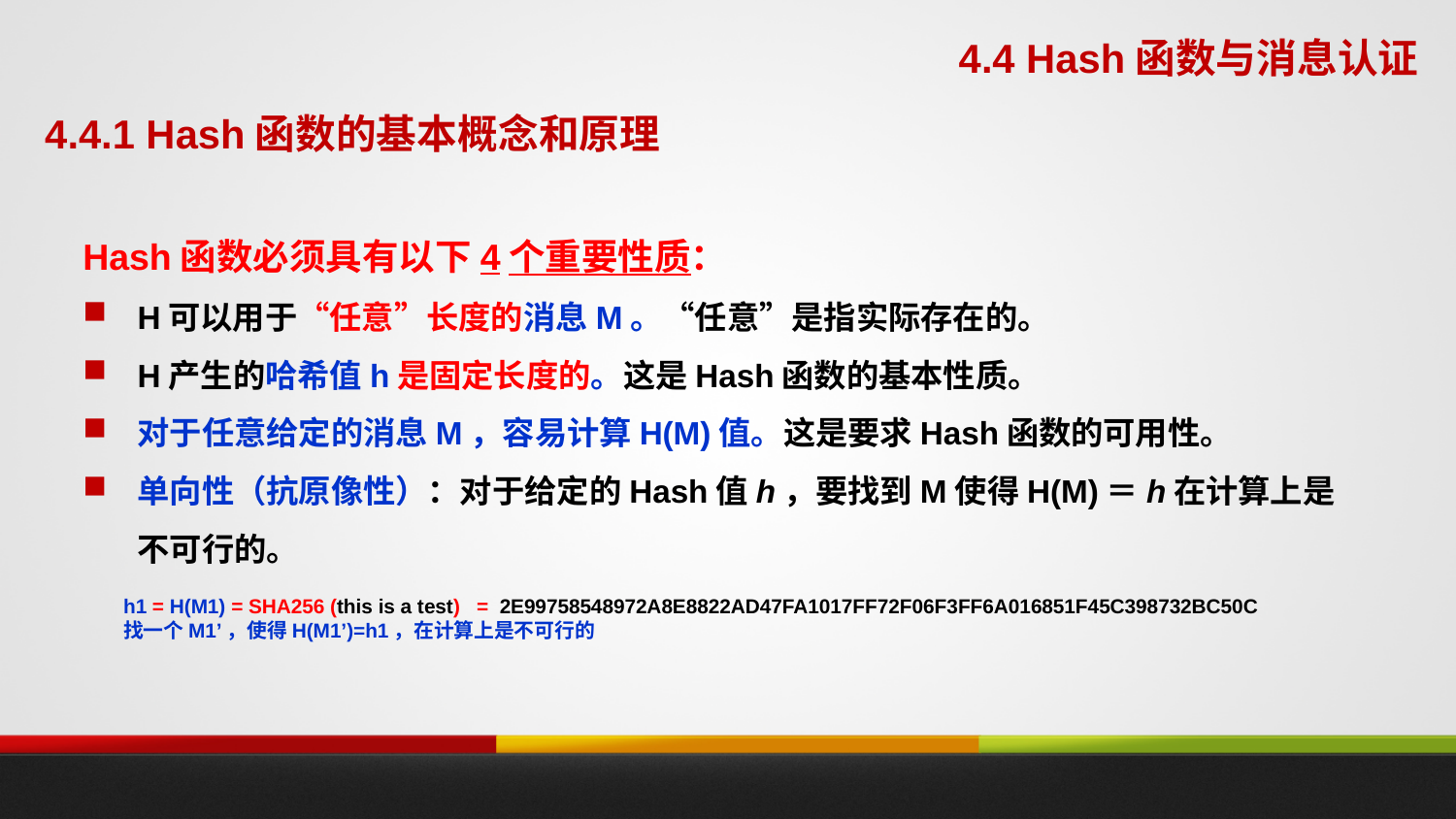

4.4 Hash函数与消息认证
4.4.1 Hash函数的基本概念和原理
Hash函数必须具有以下4个重要性质：
H可以用于“任意”长度的消息M。“任意”是指实际存在的。
H产生的哈希值h是固定长度的。这是Hash函数的基本性质。
对于任意给定的消息M，容易计算H(M)值。这是要求Hash函数的可用性。
单向性（抗原像性）：对于给定的Hash值h，要找到M使得H(M)＝h在计算上是不可行的。

h1 = H(M1) = SHA256 (this is a test)   =  2E99758548972A8E8822AD47FA1017FF72F06F3FF6A016851F45C398732BC50C
找一个M1’，使得H(M1’)=h1，在计算上是不可行的